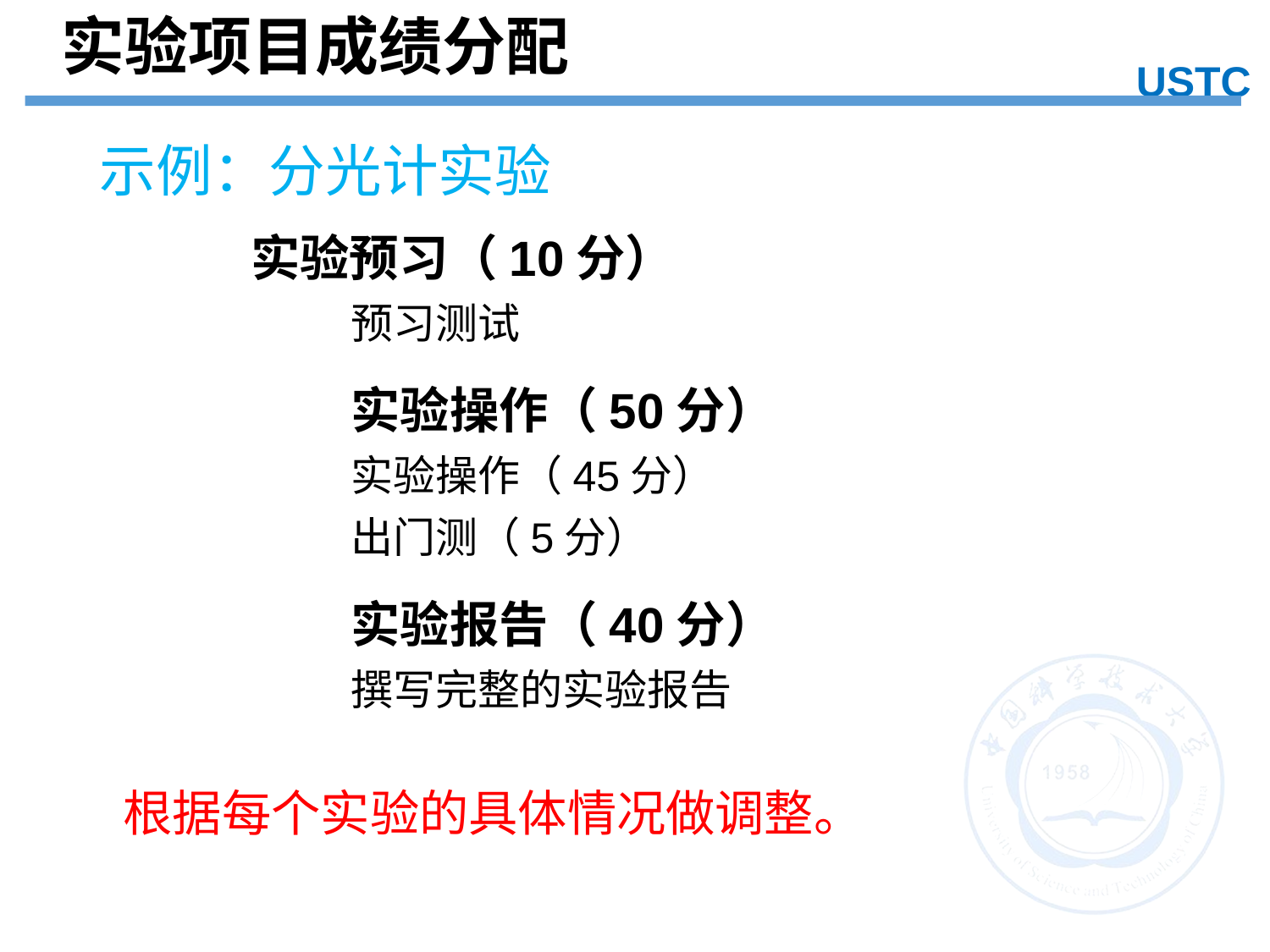

实验项目成绩分配
USTC

实验目的
示例：分光计实验
实验预习（10分）
预习测试
实验操作（50分）
实验操作（45分）
出门测（5分）
实验报告（40分）
撰写完整的实验报告
根据每个实验的具体情况做调整。